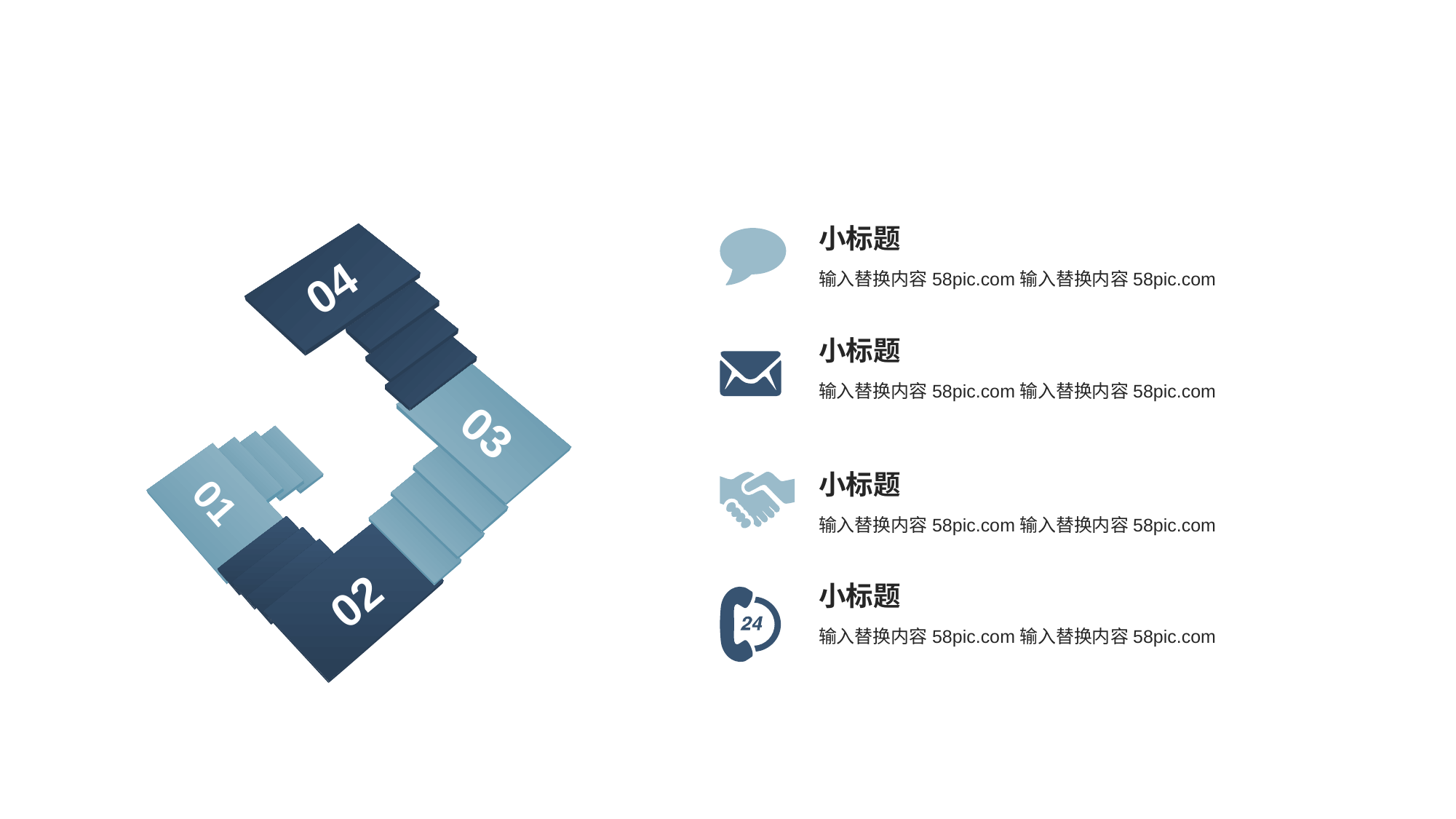

小标题
输入替换内容58pic.com输入替换内容58pic.com

04
03
01
02

小标题
输入替换内容58pic.com输入替换内容58pic.com

小标题
输入替换内容58pic.com输入替换内容58pic.com

小标题
输入替换内容58pic.com输入替换内容58pic.com